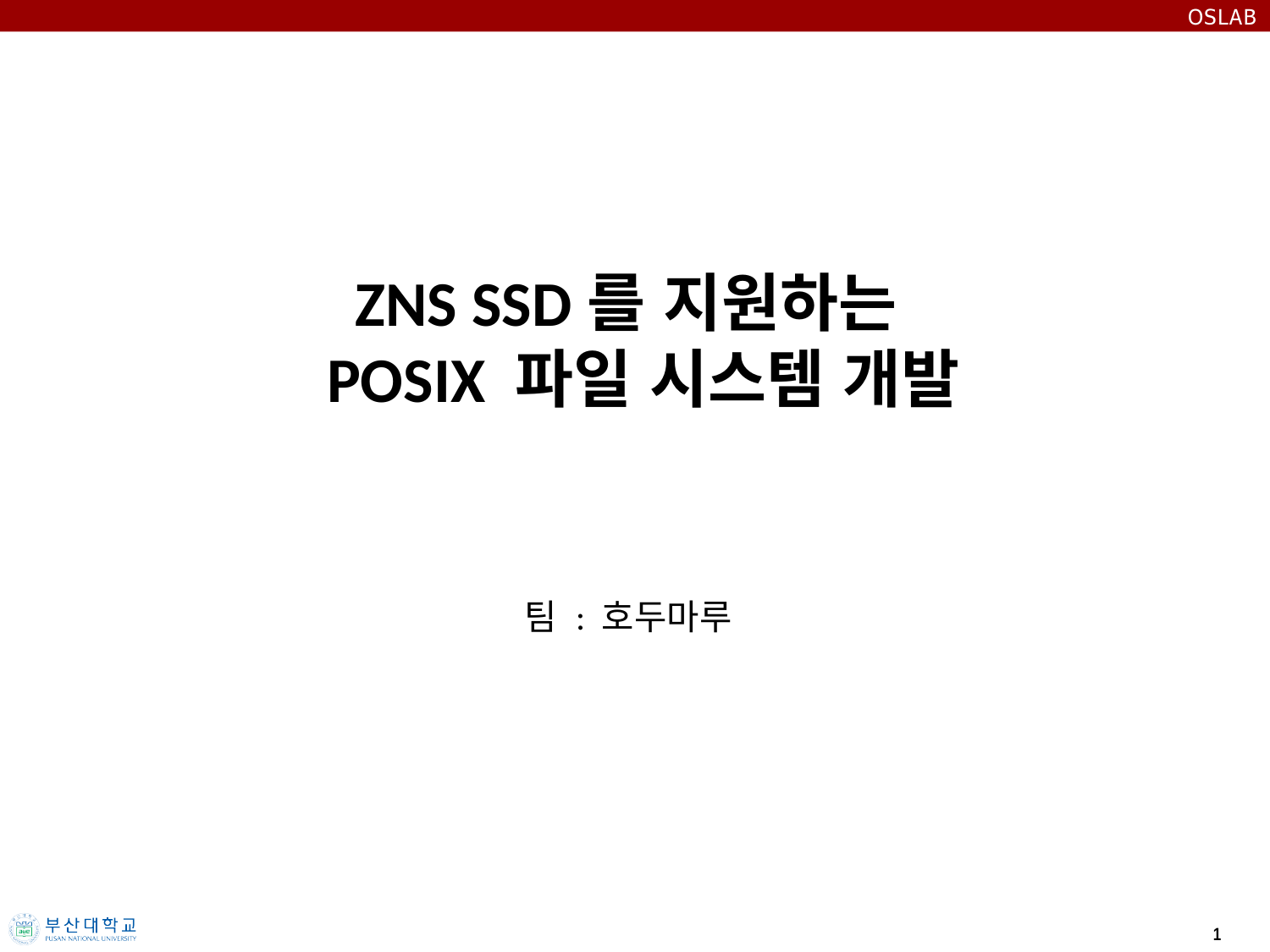

# ZNS SSD를 지원하는 POSIX 파일 시스템 개발

팀 : 호두마루